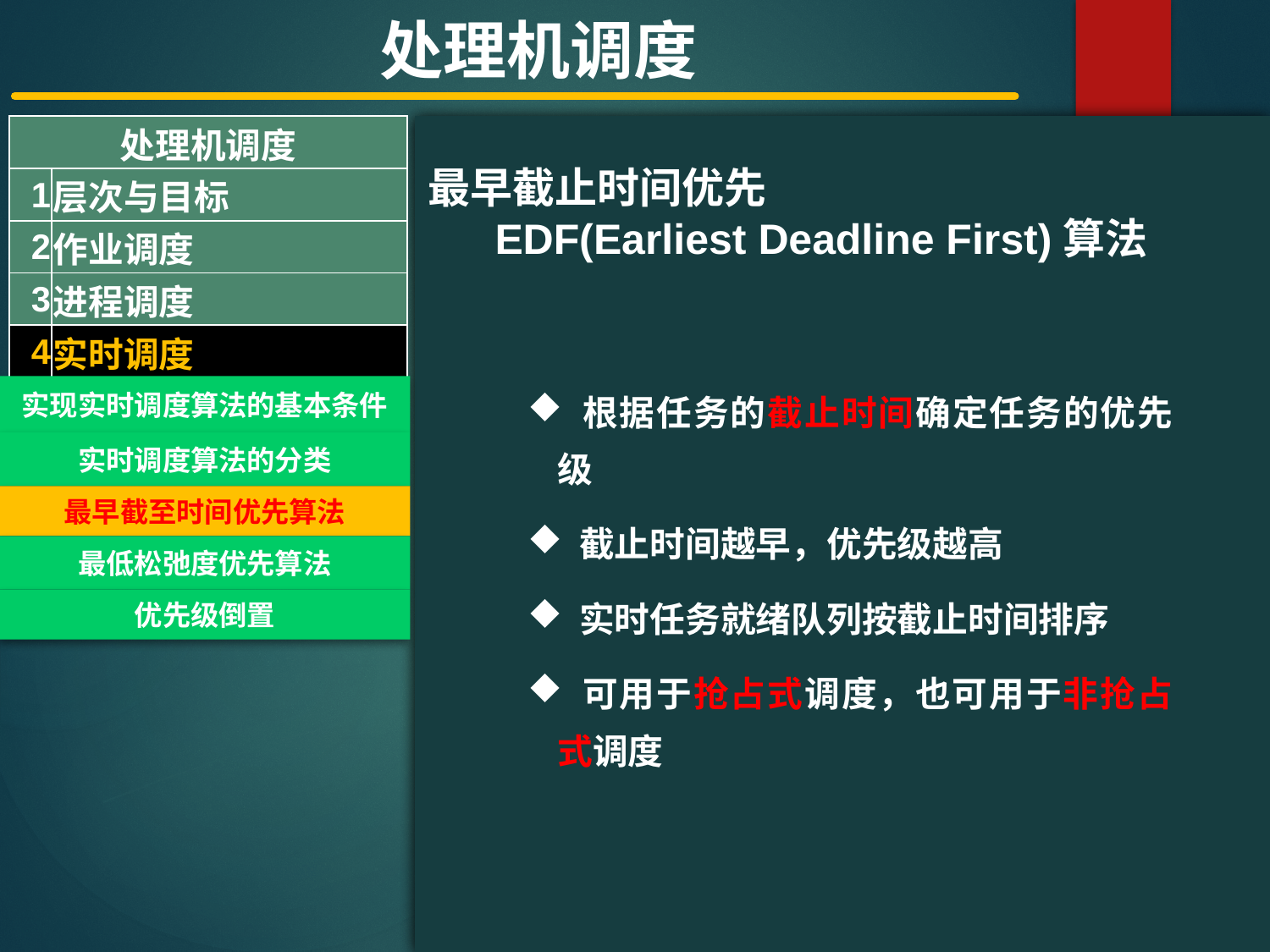

处理机调度
| 处理机调度 |  |
| --- | --- |
| 1 | 层次与目标 |
| 2 | 作业调度 |
| 3 | 进程调度 |
| 4 | 实时调度 |
#
最早截止时间优先
      EDF(Earliest Deadline First)算法
 根据任务的截止时间确定任务的优先级
 截止时间越早，优先级越高
 实时任务就绪队列按截止时间排序
 可用于抢占式调度，也可用于非抢占式调度
实现实时调度算法的基本条件
实时调度算法的分类
最早截至时间优先算法
最低松弛度优先算法
优先级倒置